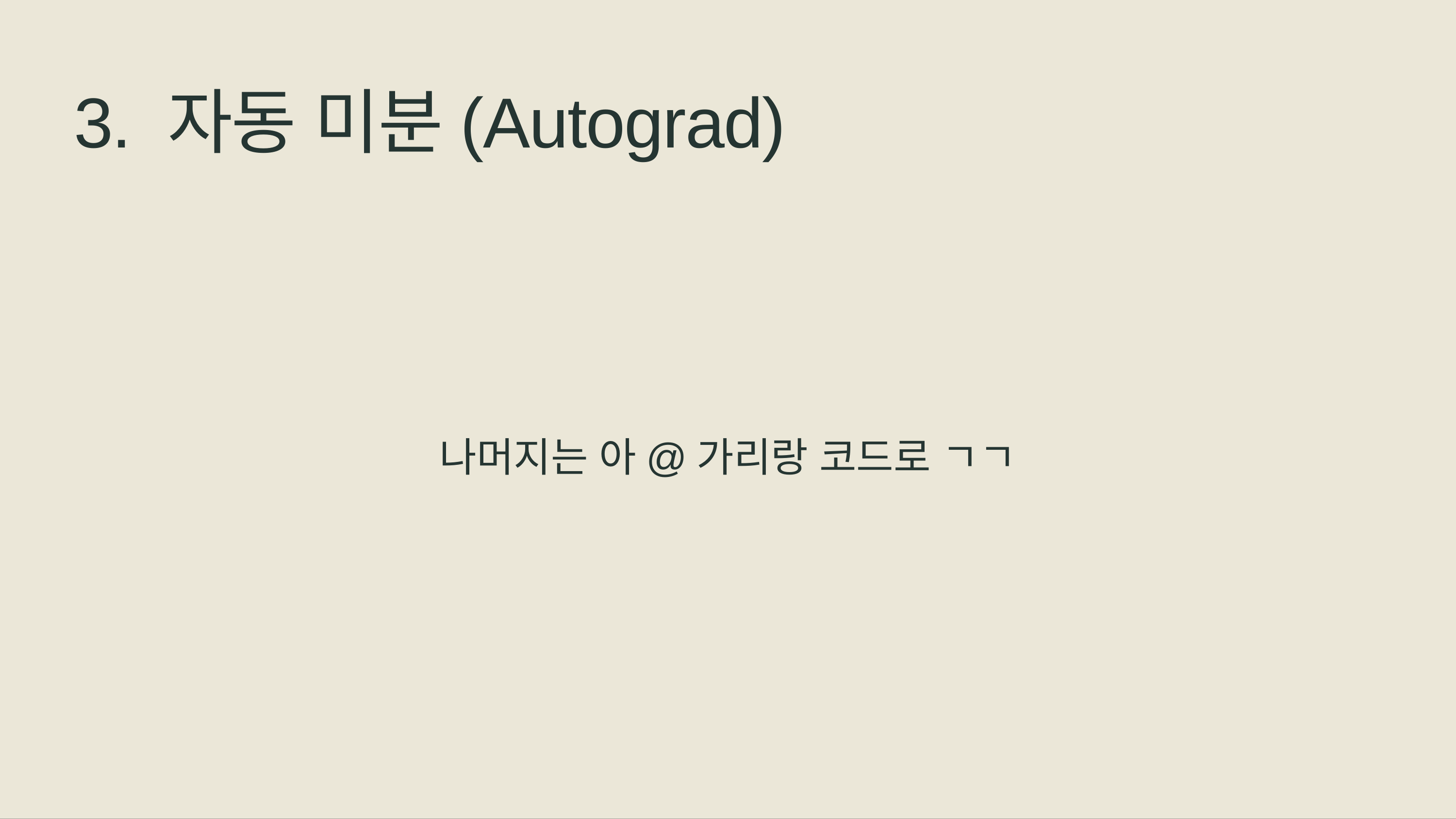

# 3. 자동 미분(Autograd)
나머지는 아@가리랑 코드로 ㄱㄱ